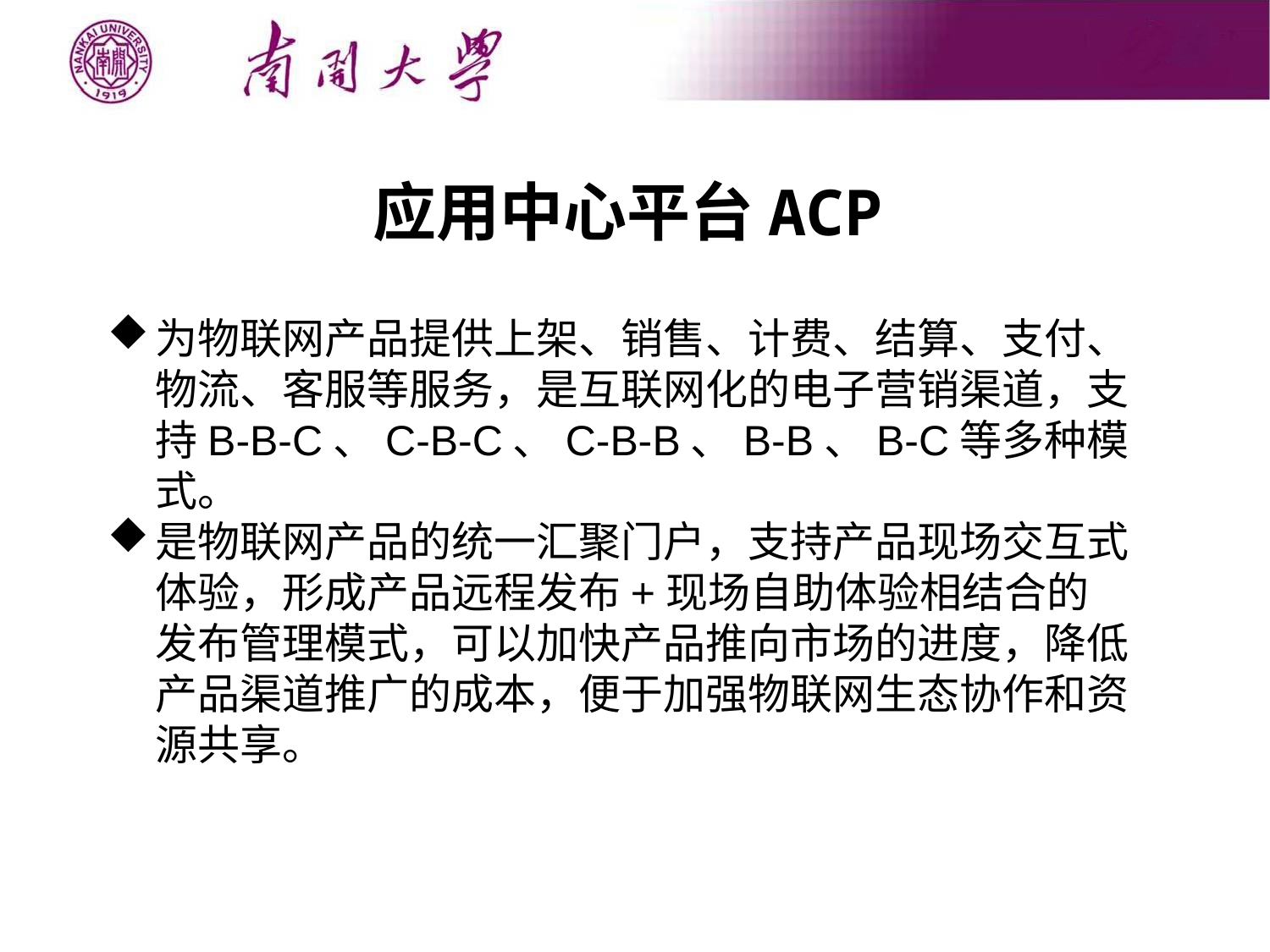

应用中心平台ACP
为物联网产品提供上架、销售、计费、结算、支付、物流、客服等服务，是互联网化的电子营销渠道，支持B-B-C、C-B-C、C-B-B、B-B、B-C等多种模式。
是物联网产品的统一汇聚门户，支持产品现场交互式体验，形成产品远程发布+现场自助体验相结合的发布管理模式，可以加快产品推向市场的进度，降低产品渠道推广的成本，便于加强物联网生态协作和资源共享。